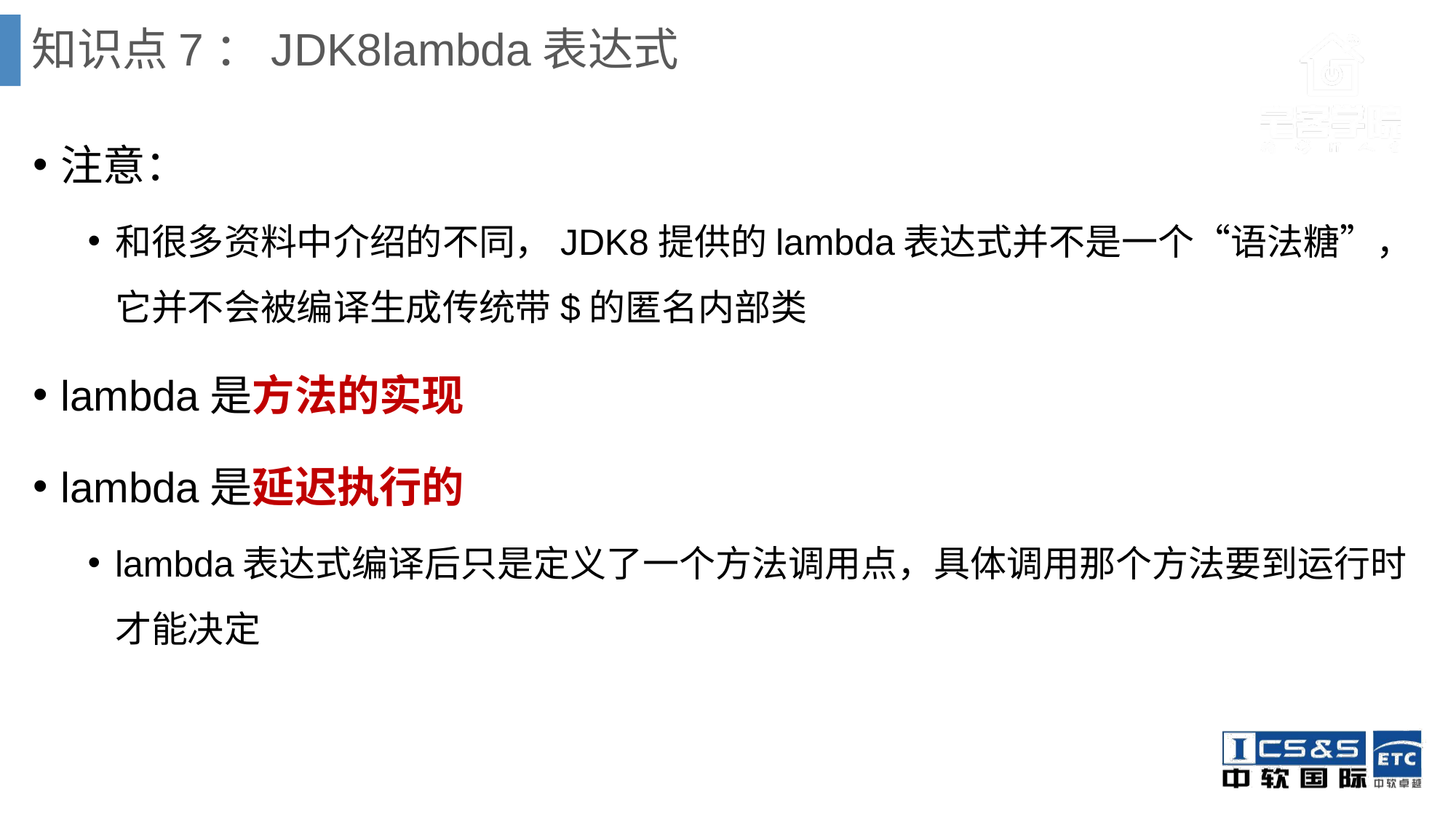

# 知识点7：JDK8lambda表达式
注意：
和很多资料中介绍的不同，JDK8提供的lambda表达式并不是一个“语法糖”，它并不会被编译生成传统带$的匿名内部类
lambda是方法的实现
lambda是延迟执行的
lambda表达式编译后只是定义了一个方法调用点，具体调用那个方法要到运行时才能决定